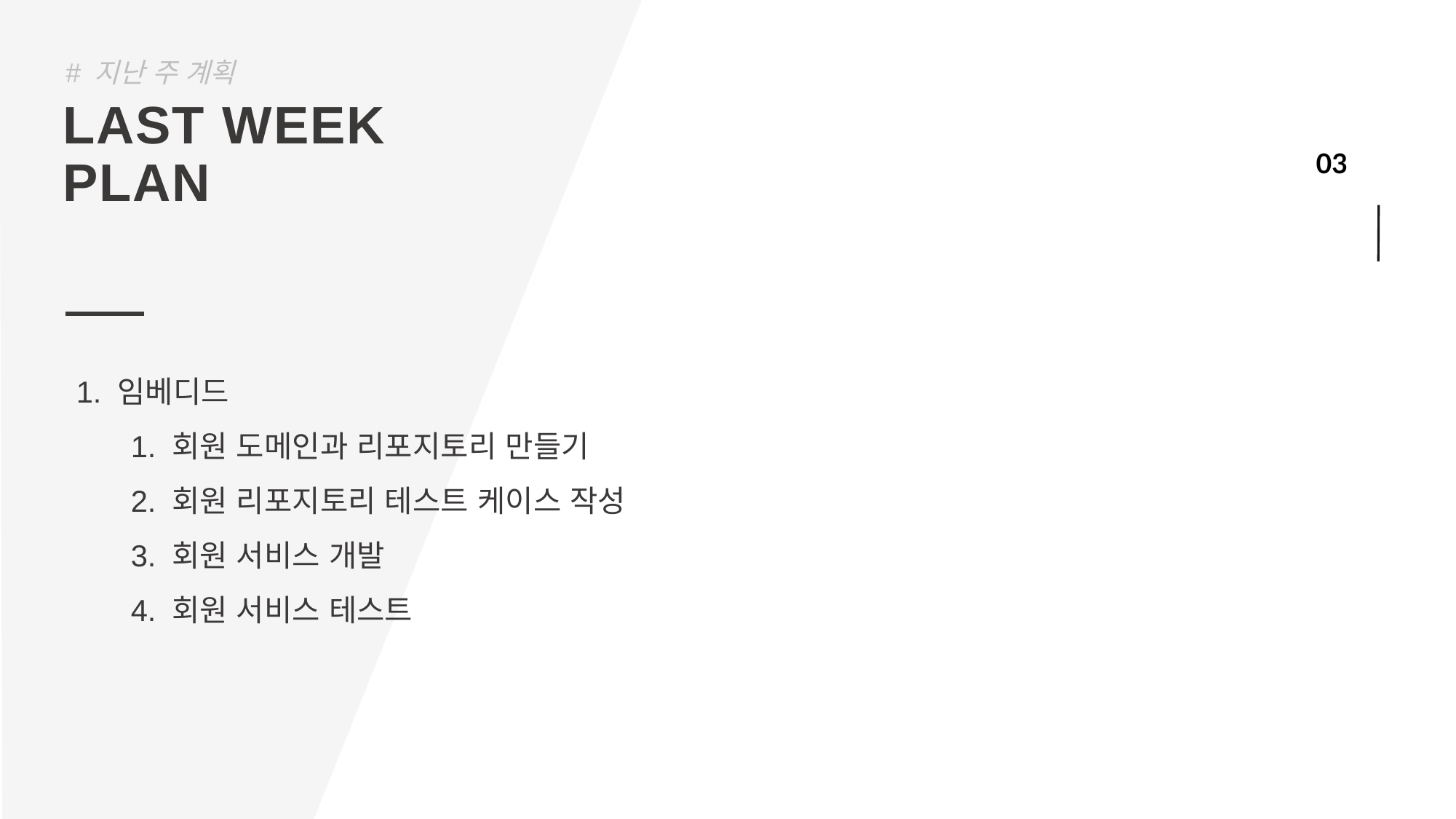

# 지난 주 계획
LAST WEEK
PLAN
임베디드
회원 도메인과 리포지토리 만들기
회원 리포지토리 테스트 케이스 작성
회원 서비스 개발
회원 서비스 테스트